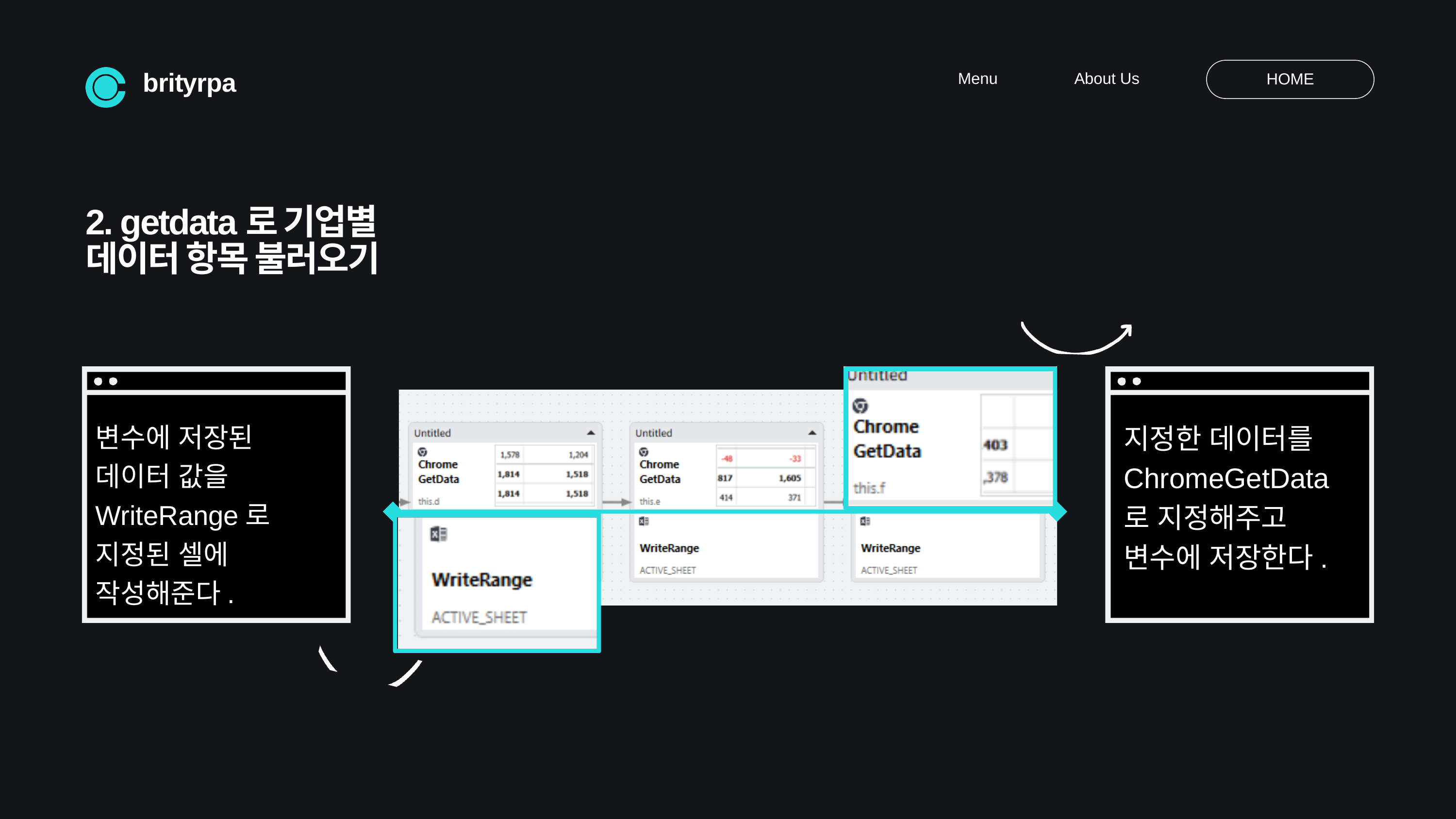

Menu
About Us
HOME
brityrpa
2. getdata로 기업별
데이터 항목 불러오기

변수에 저장된
데이터 값을 WriteRange로 지정된 셀에 작성해준다.
지정한 데이터를 ChromeGetData로 지정해주고 변수에 저장한다.